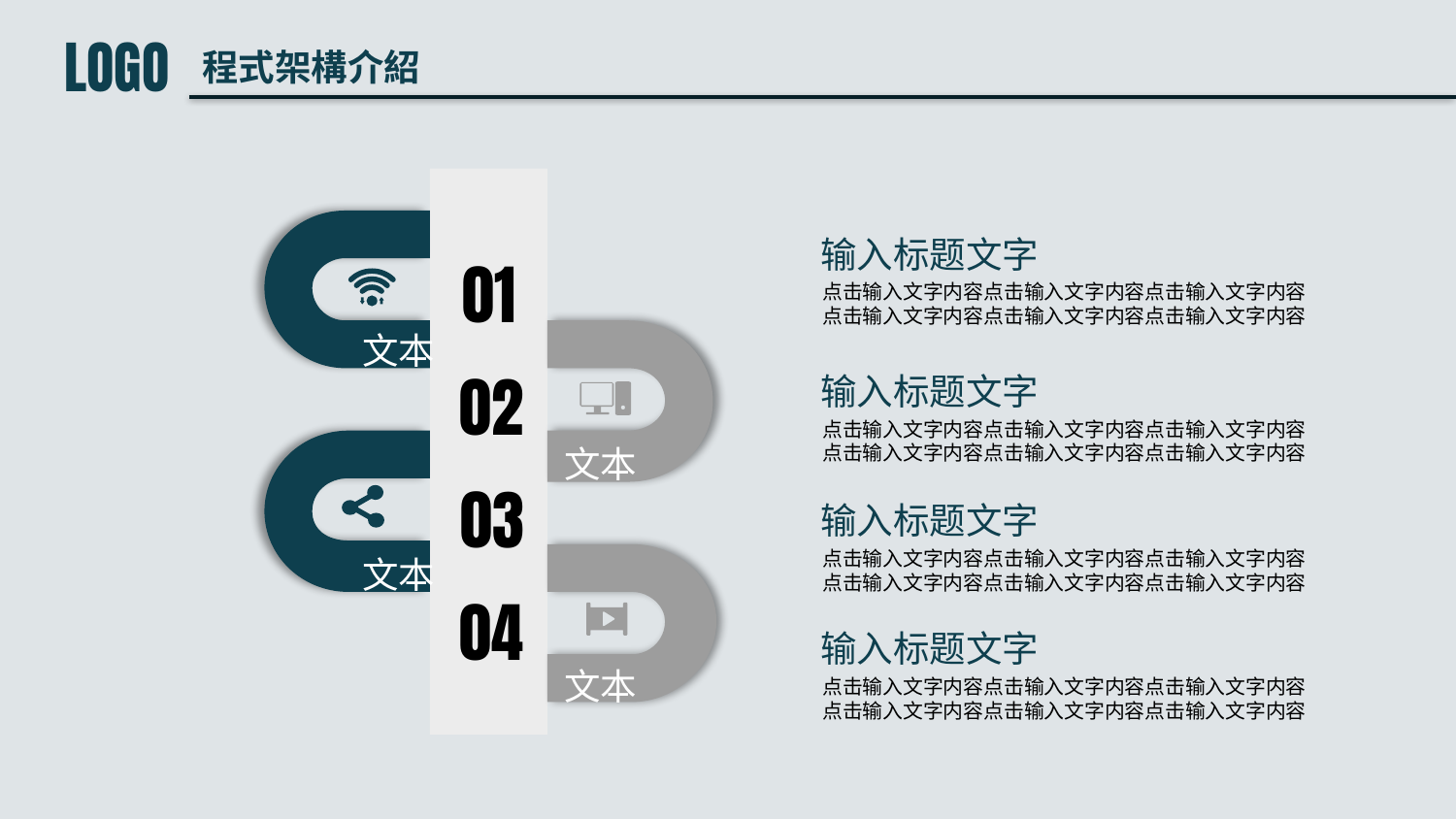

文本
输入标题文字
01
点击输入文字内容点击输入文字内容点击输入文字内容
点击输入文字内容点击输入文字内容点击输入文字内容

文本
输入标题文字
02
点击输入文字内容点击输入文字内容点击输入文字内容
点击输入文字内容点击输入文字内容点击输入文字内容

文本
03
输入标题文字
点击输入文字内容点击输入文字内容点击输入文字内容
点击输入文字内容点击输入文字内容点击输入文字内容

文本
04
输入标题文字
点击输入文字内容点击输入文字内容点击输入文字内容
点击输入文字内容点击输入文字内容点击输入文字内容